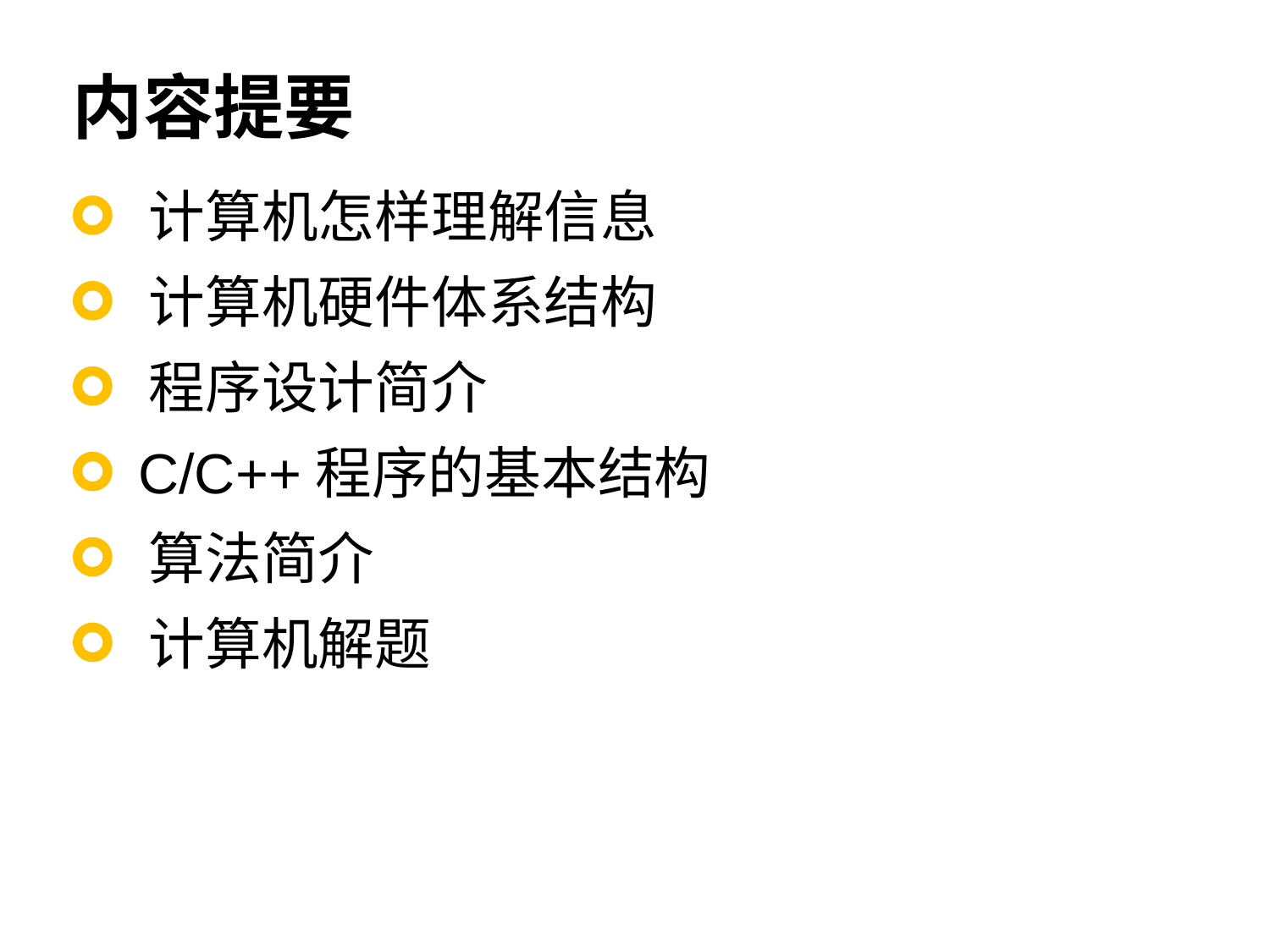

# 内容提要
 计算机怎样理解信息
 计算机硬件体系结构
 程序设计简介
 C/C++程序的基本结构
 算法简介
 计算机解题